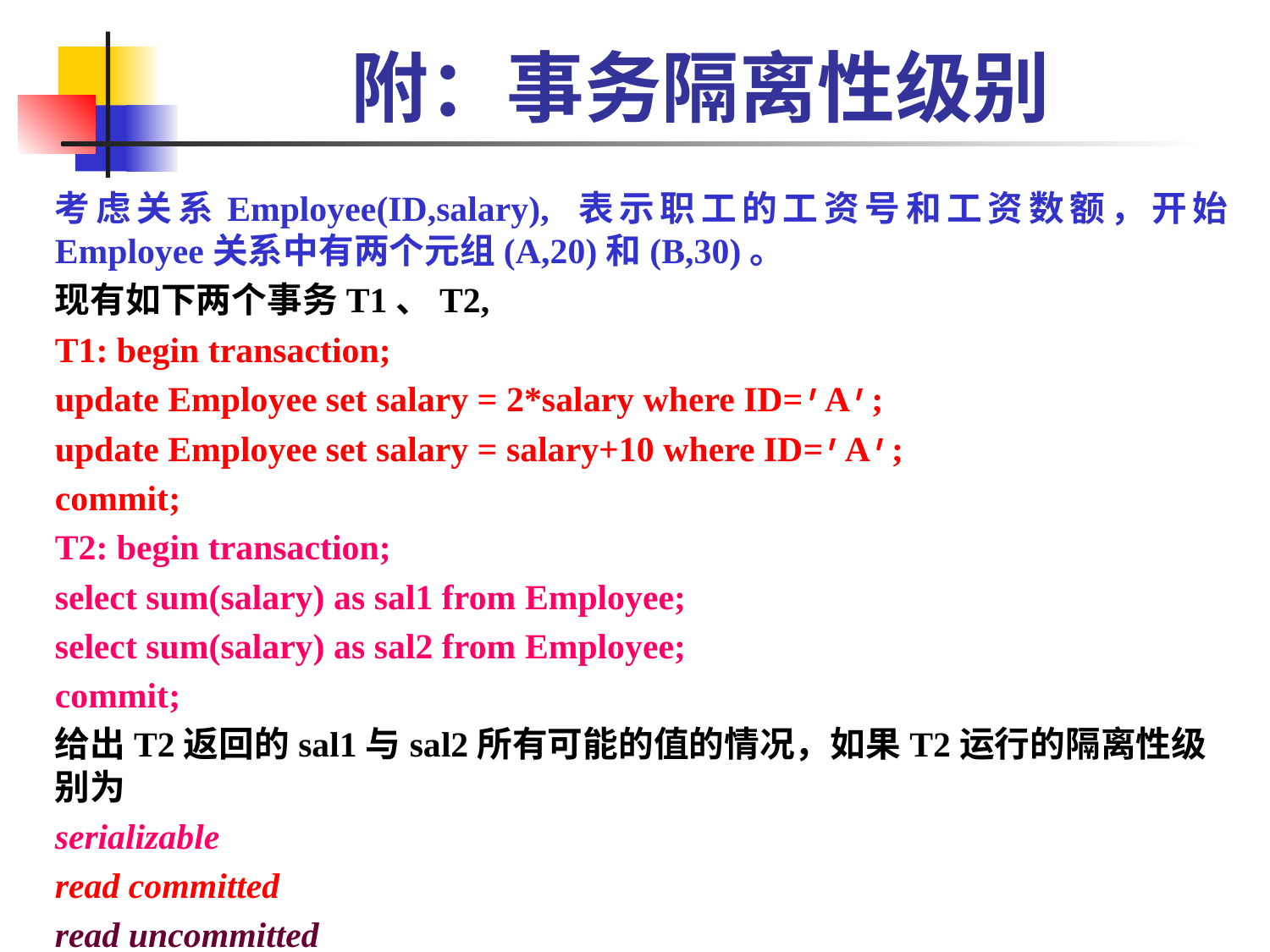

# 附：事务隔离性级别
考虑关系Employee(ID,salary), 表示职工的工资号和工资数额，开始Employee关系中有两个元组(A,20)和(B,30)。
现有如下两个事务T1、T2,
T1: begin transaction;
update Employee set salary = 2*salary where ID=’A’;
update Employee set salary = salary+10 where ID=’A’;
commit;
T2: begin transaction;
select sum(salary) as sal1 from Employee;
select sum(salary) as sal2 from Employee;
commit;
给出T2返回的sal1与sal2所有可能的值的情况，如果T2运行的隔离性级别为
serializable
read committed
read uncommitted